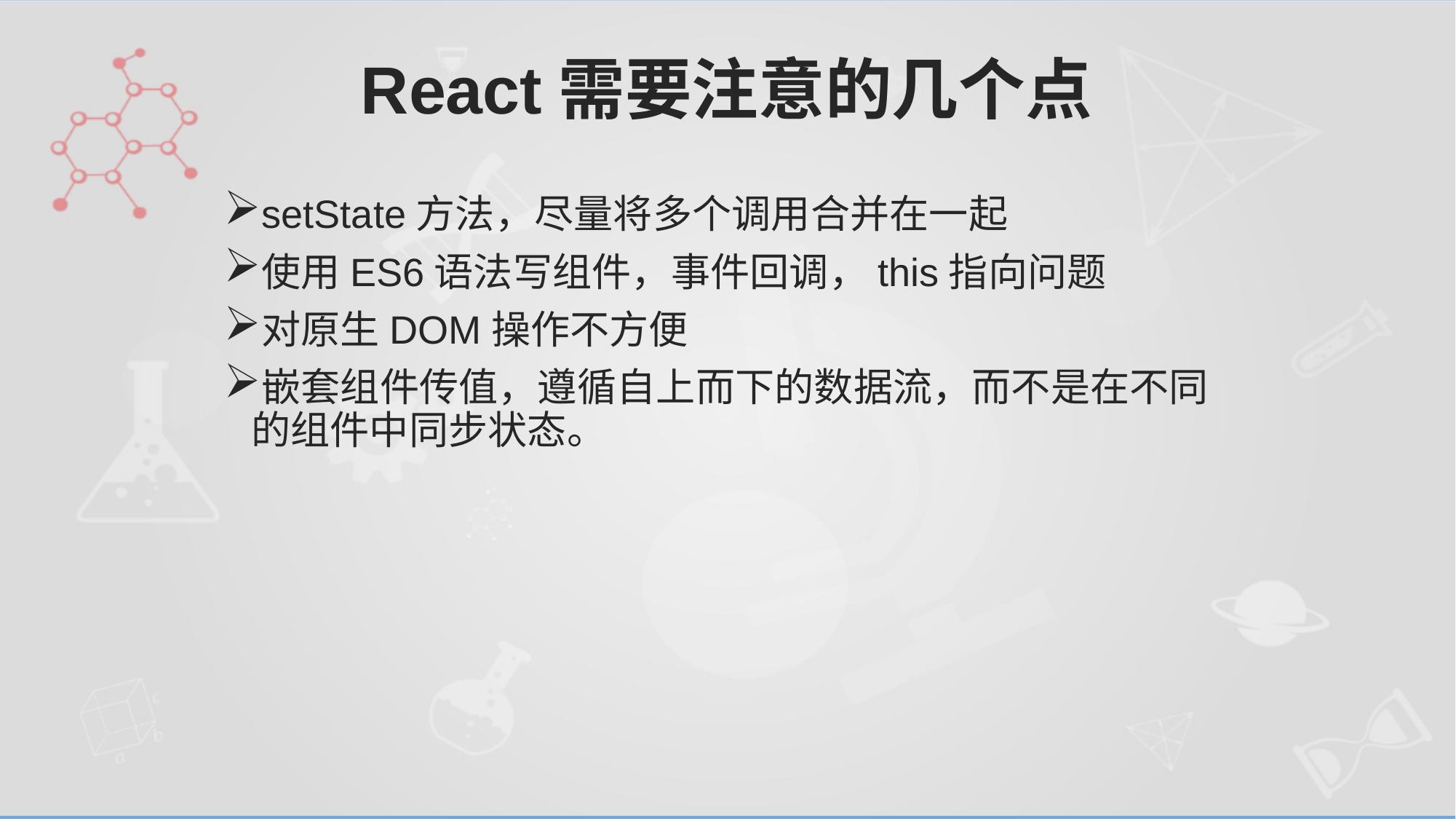

# React需要注意的几个点
setState方法，尽量将多个调用合并在一起
使用ES6语法写组件，事件回调，this指向问题
对原生DOM操作不方便
嵌套组件传值，遵循自上而下的数据流，而不是在不同的组件中同步状态。